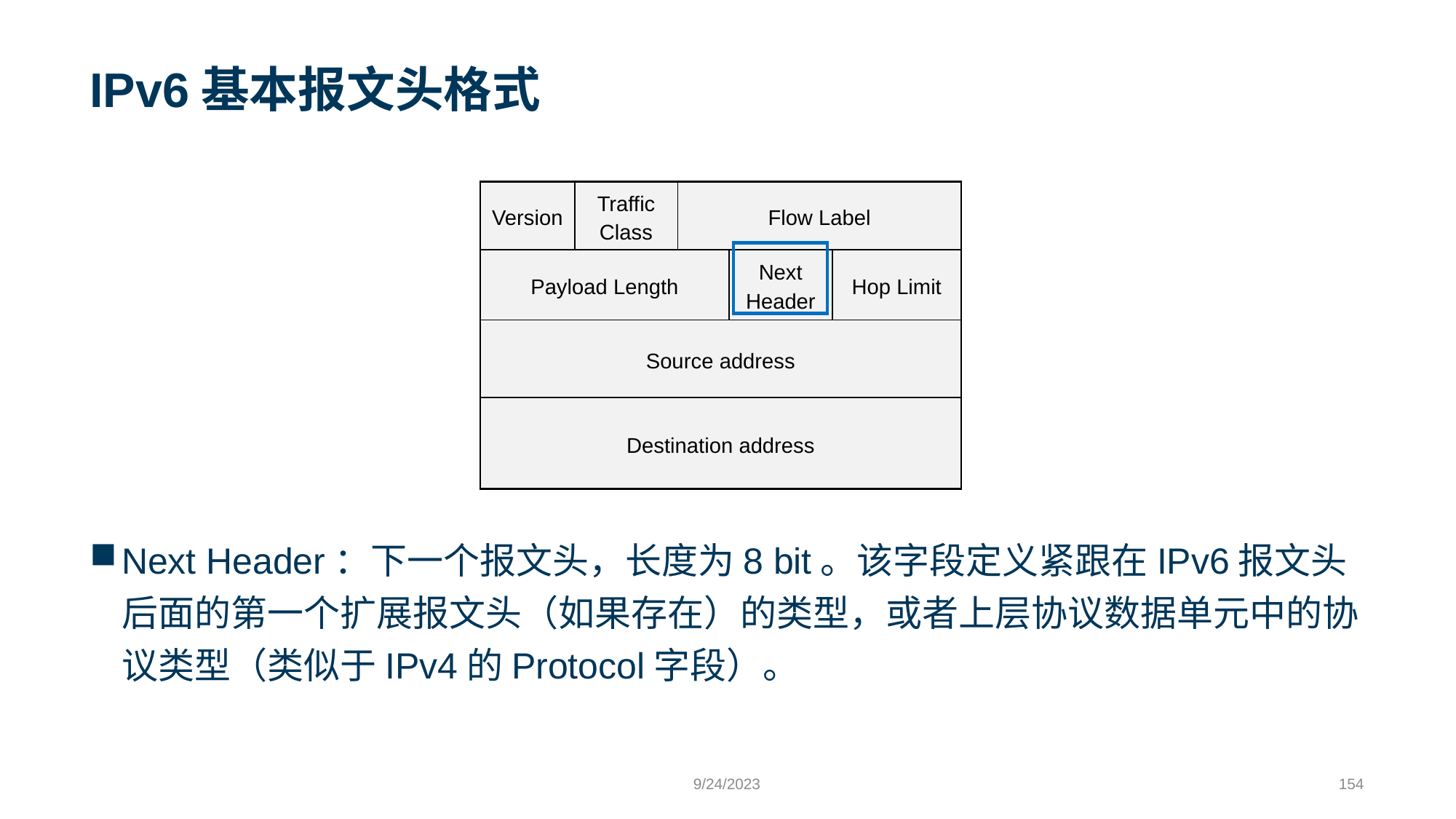

# IPv6基本报文头格式
| Version | Traffic Class | Flow Label |  |  |
| --- | --- | --- | --- | --- |
| Payload Length |  |  | Next Header | Hop Limit |
| Source address |  |  |  |  |
| Destination address |  |  |  |  |

Next Header：下一个报文头，长度为8 bit。该字段定义紧跟在IPv6报文头后面的第一个扩展报文头（如果存在）的类型，或者上层协议数据单元中的协议类型（类似于IPv4的Protocol字段）。

9/24/2023
154